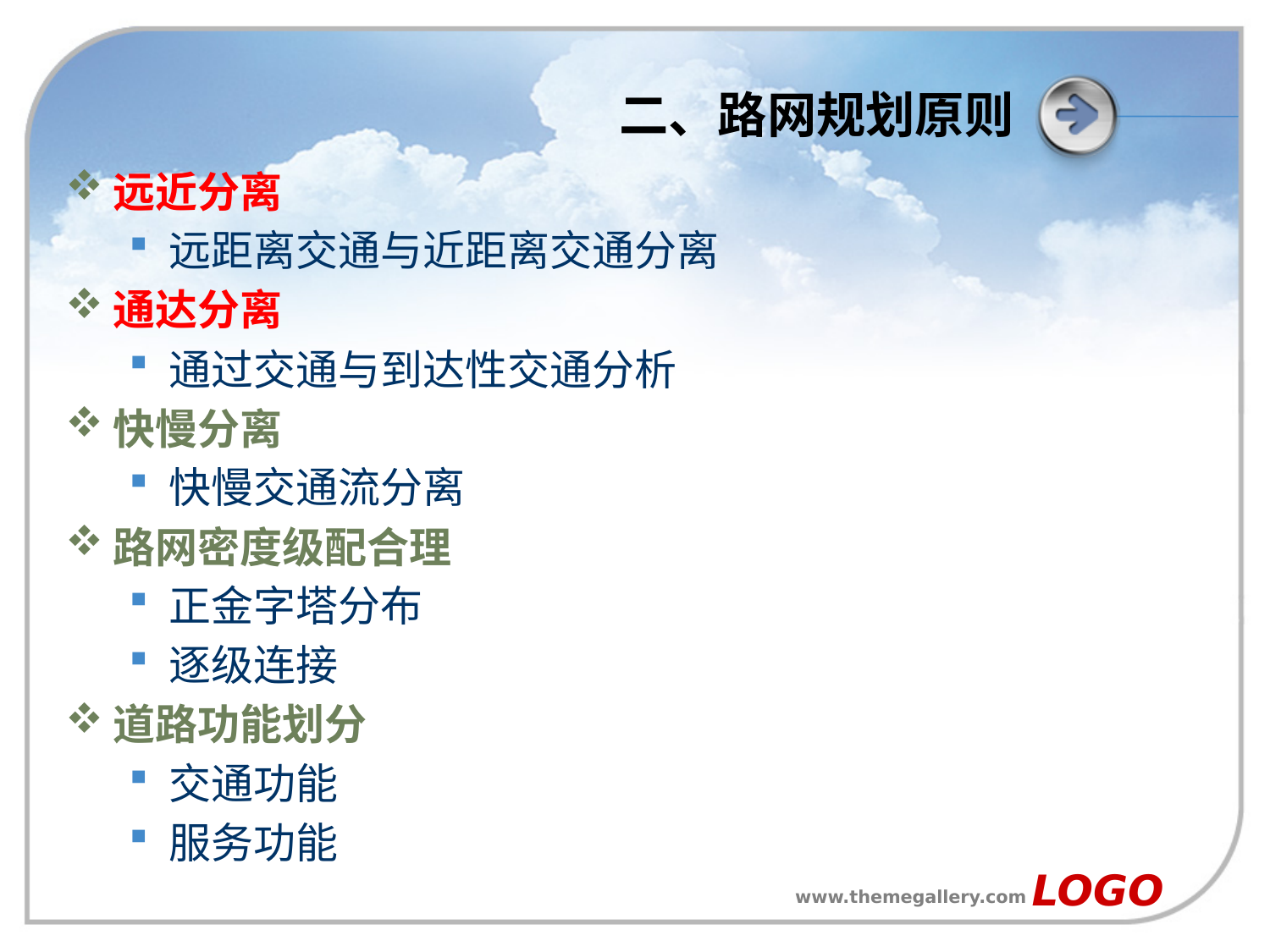

# 二、路网规划原则
远近分离
远距离交通与近距离交通分离
通达分离
通过交通与到达性交通分析
快慢分离
快慢交通流分离
路网密度级配合理
正金字塔分布
逐级连接
道路功能划分
交通功能
服务功能
LOGO
www.themegallery.com